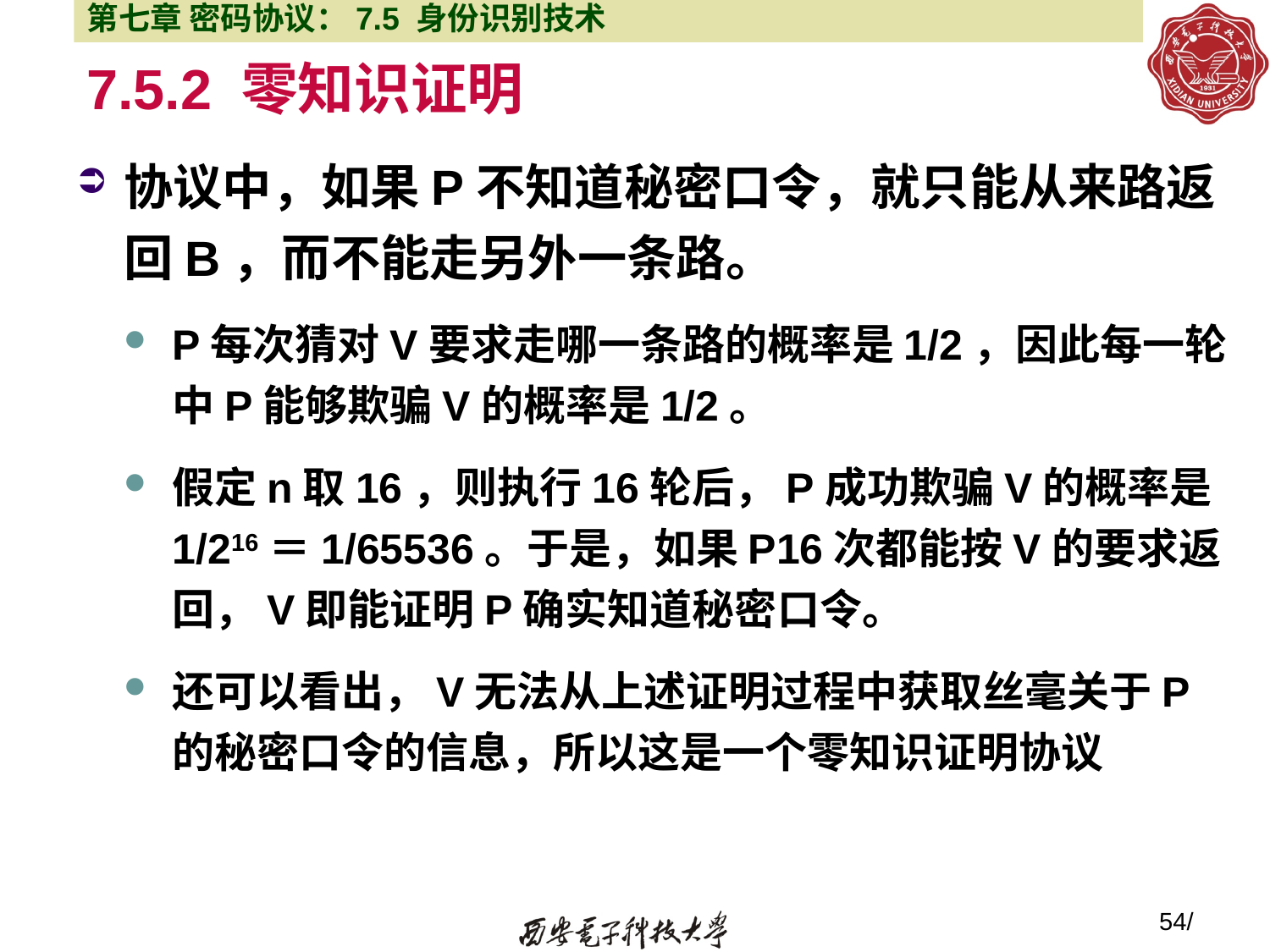

第七章 密码协议：7.5 身份识别技术
# 7.5.2 零知识证明
协议中，如果P不知道秘密口令，就只能从来路返回B，而不能走另外一条路。
P每次猜对V要求走哪一条路的概率是1/2，因此每一轮中P能够欺骗V的概率是1/2。
假定n取16，则执行16轮后，P成功欺骗V的概率是1/216＝1/65536。于是，如果P16次都能按V的要求返回，V即能证明P确实知道秘密口令。
还可以看出，V无法从上述证明过程中获取丝毫关于P的秘密口令的信息，所以这是一个零知识证明协议
54/